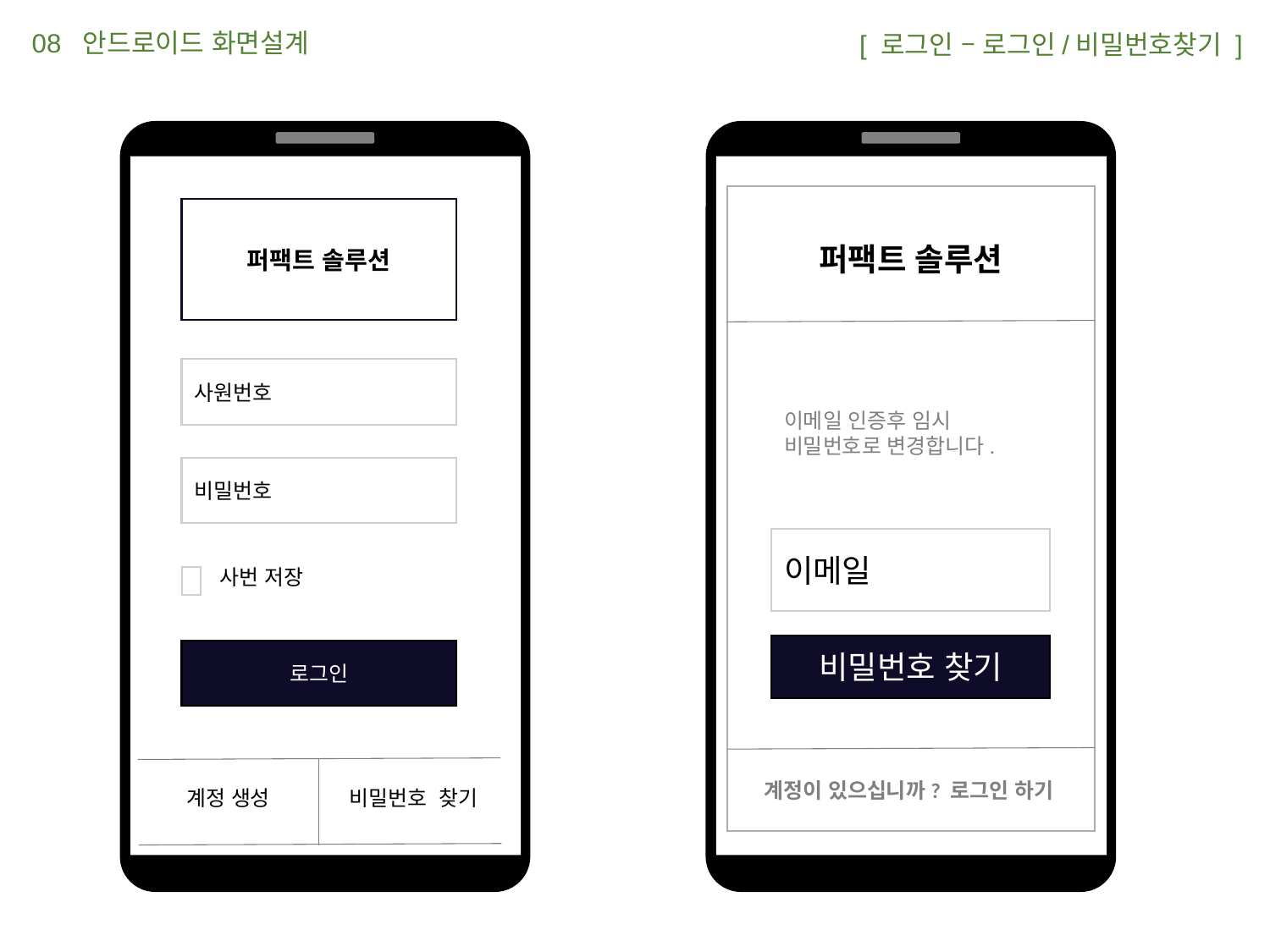

08  안드로이드 화면설계
 [ 로그인 – 로그인/비밀번호찾기 ]

퍼팩트 솔루션
사원번호
비밀번호
사번 저장

로그인
계정 생성
비밀번호  찾기

퍼팩트 솔루션
이메일 인증후 임시 비밀번호로 변경합니다.
이메일
비밀번호 찾기
계정이 있으십니까? 로그인 하기